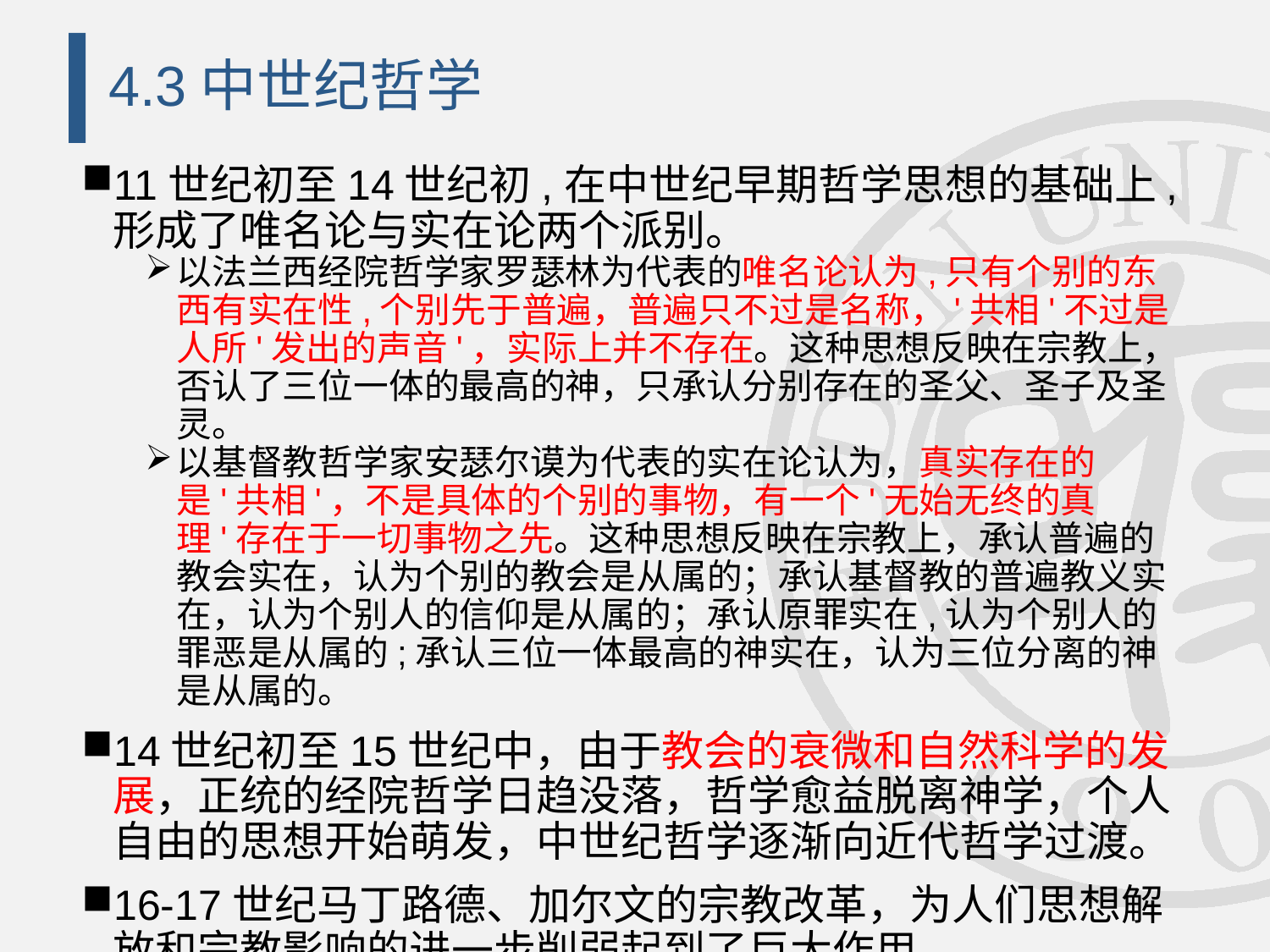

# 4.3中世纪哲学
11世纪初至14世纪初,在中世纪早期哲学思想的基础上,形成了唯名论与实在论两个派别。
以法兰西经院哲学家罗瑟林为代表的唯名论认为,只有个别的东西有实在性,个别先于普遍，普遍只不过是名称，'共相'不过是人所'发出的声音'，实际上并不存在。这种思想反映在宗教上，否认了三位一体的最高的神，只承认分别存在的圣父、圣子及圣灵。
以基督教哲学家安瑟尔谟为代表的实在论认为，真实存在的是'共相'，不是具体的个别的事物，有一个'无始无终的真理'存在于一切事物之先。这种思想反映在宗教上，承认普遍的教会实在，认为个别的教会是从属的；承认基督教的普遍教义实在，认为个别人的信仰是从属的；承认原罪实在,认为个别人的罪恶是从属的;承认三位一体最高的神实在，认为三位分离的神是从属的。
14世纪初至15世纪中，由于教会的衰微和自然科学的发展，正统的经院哲学日趋没落，哲学愈益脱离神学，个人自由的思想开始萌发，中世纪哲学逐渐向近代哲学过渡。
16-17世纪马丁路德、加尔文的宗教改革，为人们思想解放和宗教影响的进一步削弱起到了巨大作用